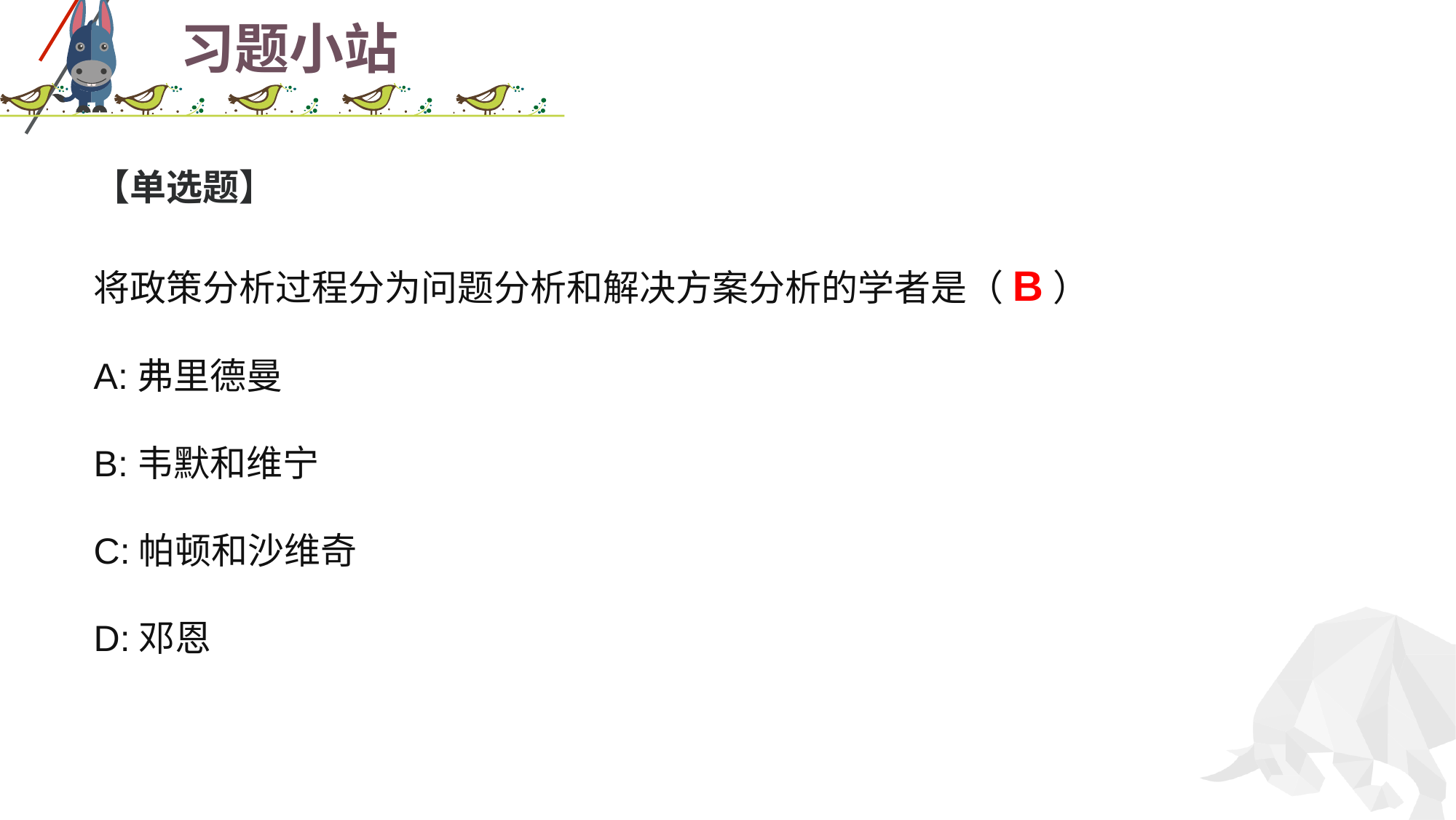

# 习题小站

【单选题】
将政策分析过程分为问题分析和解决方案分析的学者是（B）
A:弗里德曼
B:韦默和维宁
C:帕顿和沙维奇
D:邓恩